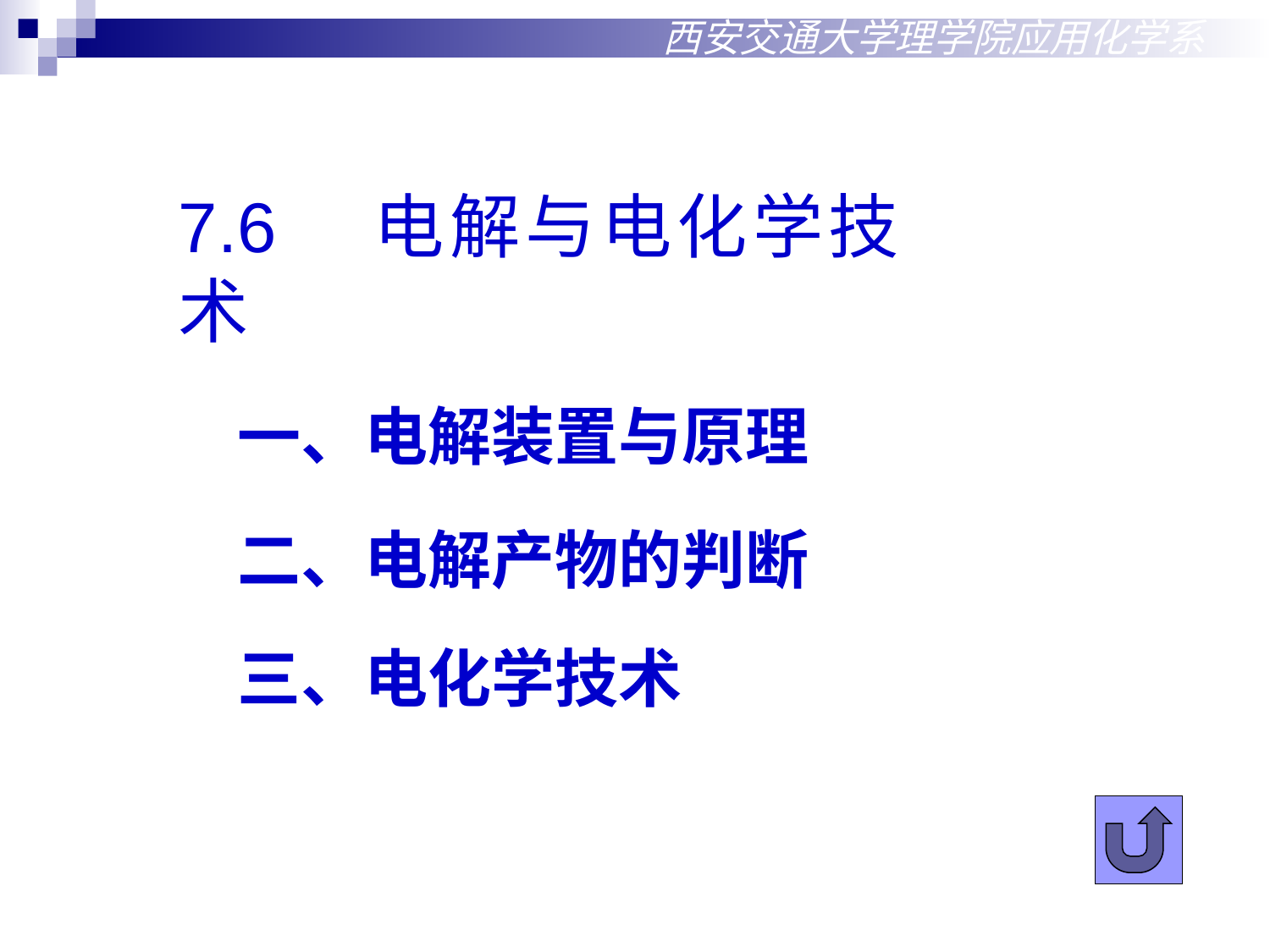

西安交通大学理学院应用化学系
7.6   电解与电化学技术
一、电解装置与原理

二、电解产物的判断

三、电化学技术